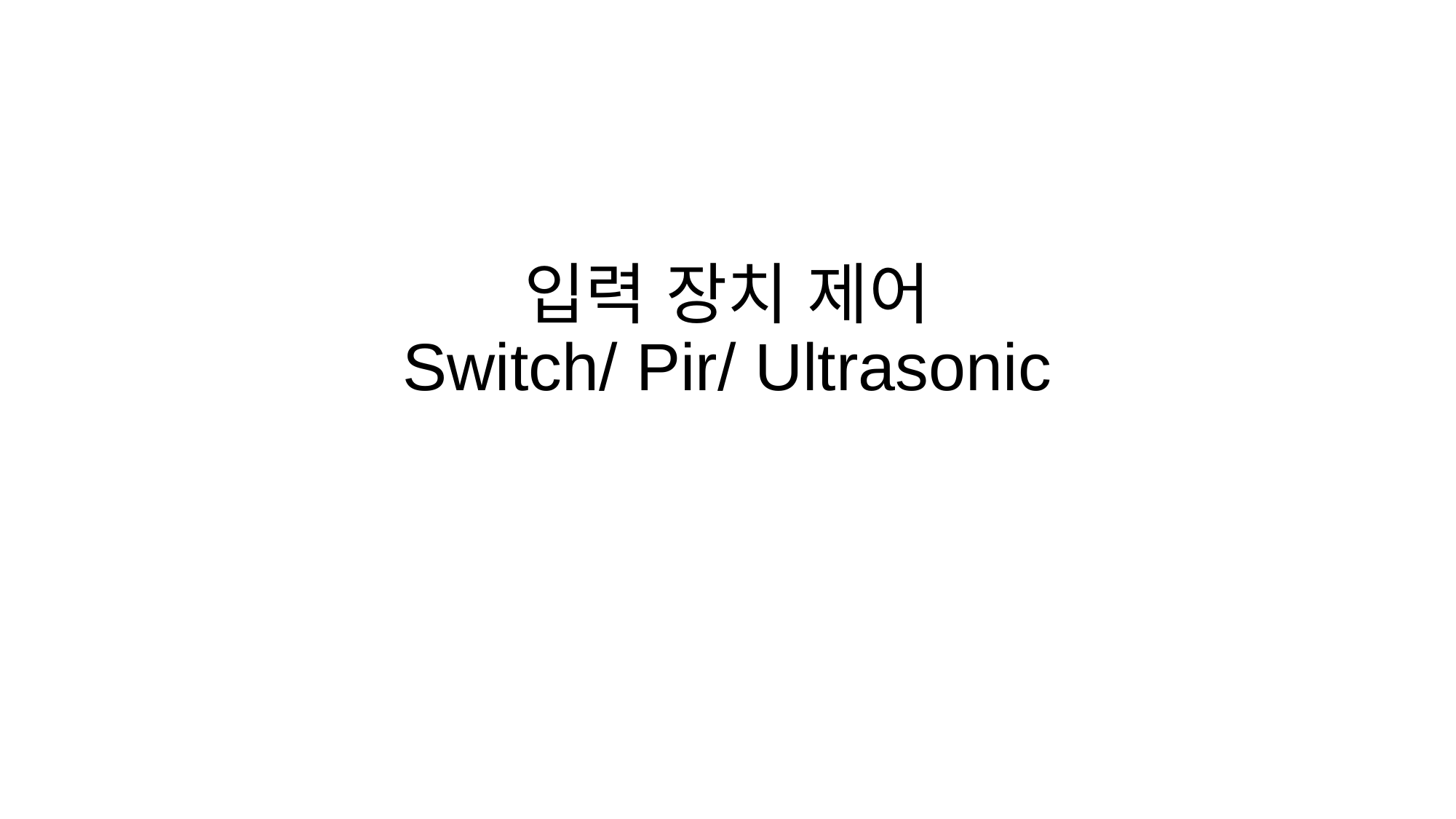

# 입력 장치 제어 Switch/ Pir/ Ultrasonic